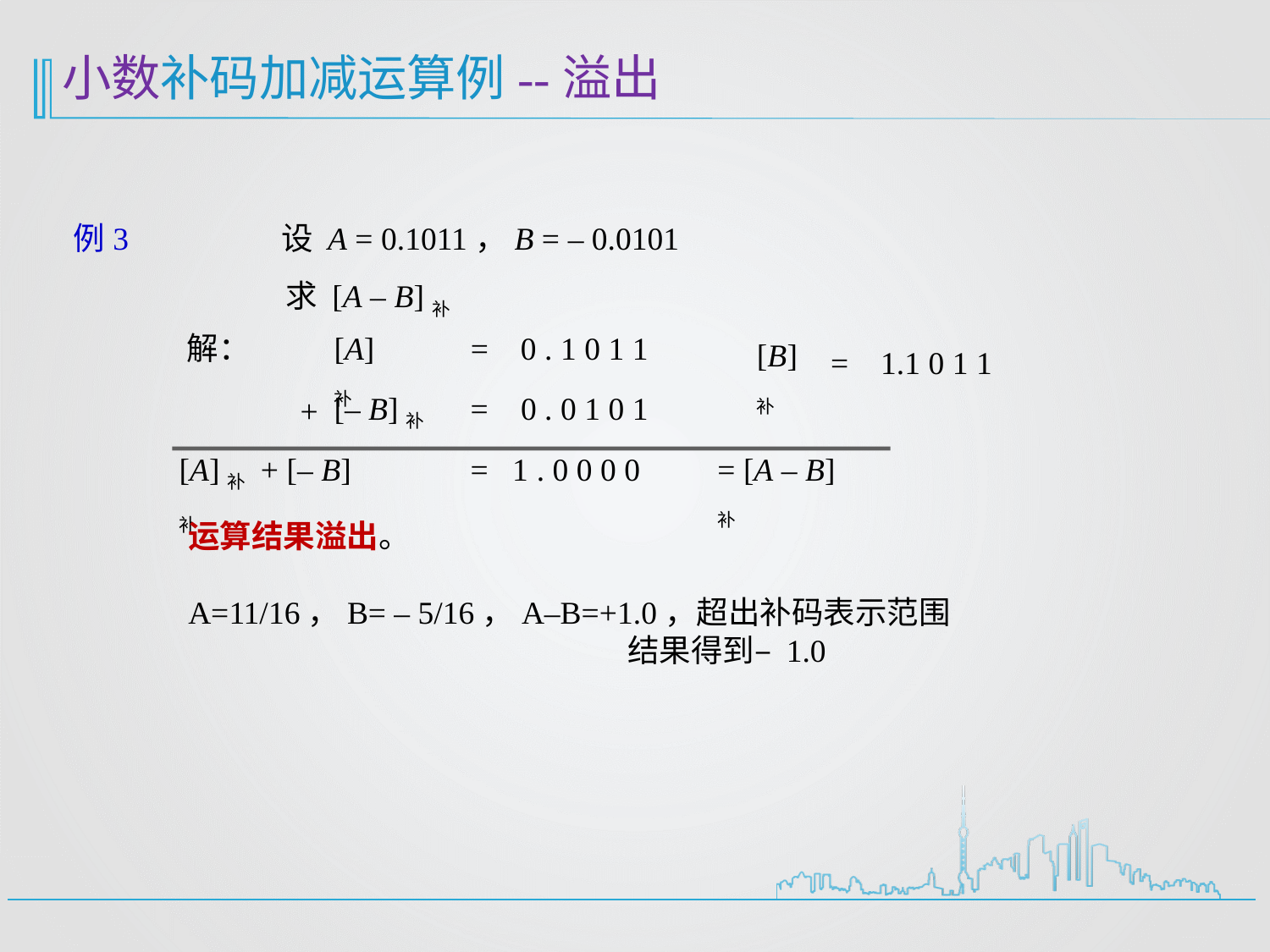

小数补码加减运算例--溢出
例3
设 A = 0.1011，B = – 0.0101
求 [A – B]补
解：
[A]补
=    0 . 1 0 1 1
[B]补
=    1.1 0 1 1
[– B]补
=    0 . 0 1 0 1
+
[A]补 + [– B]补
=   1 . 0 0 0 0
= [A – B]补

运算结果溢出。

A=11/16，B= – 5/16，A–B=+1.0，超出补码表示范围
                                                            结果得到– 1.0